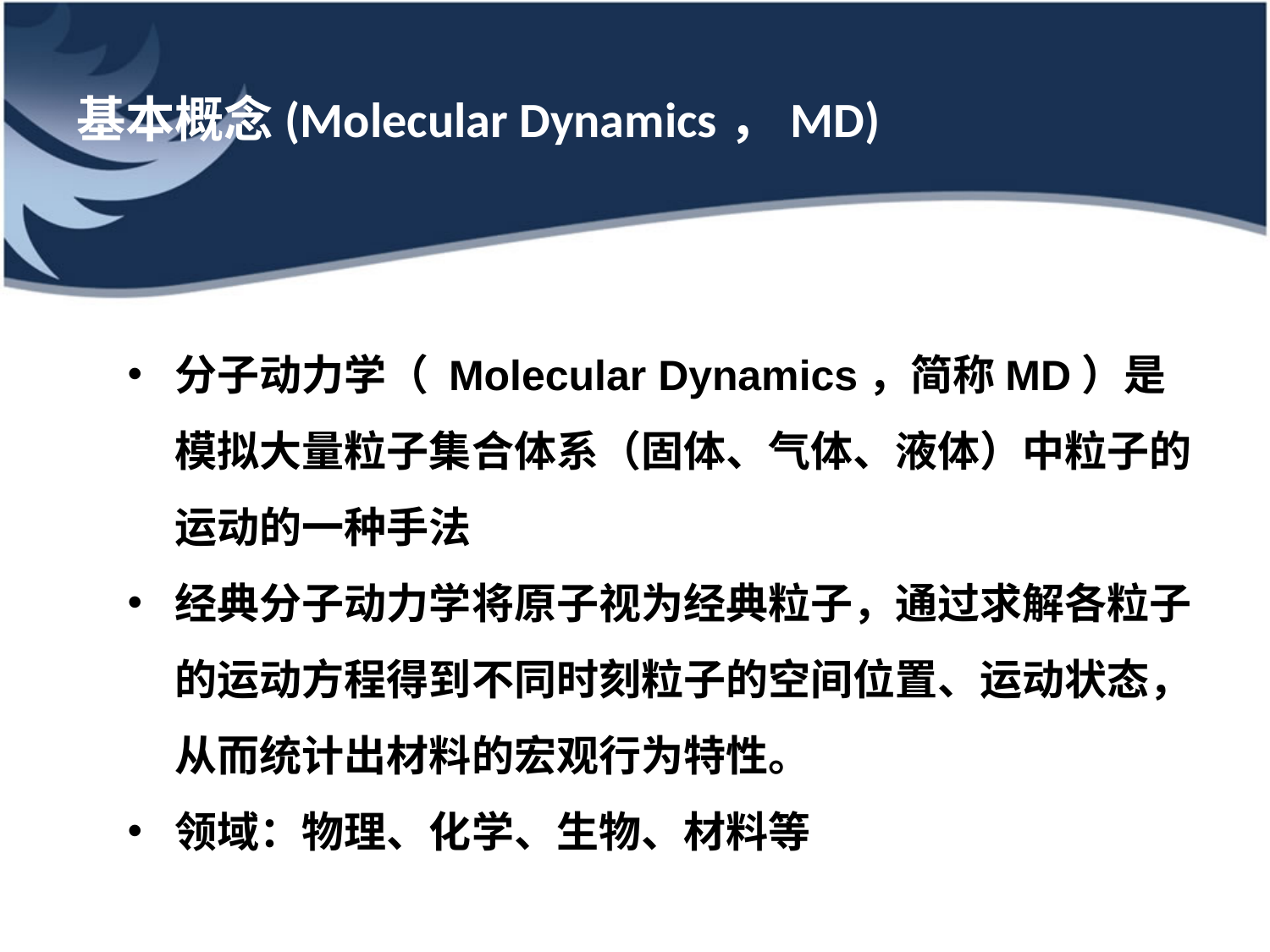

# 基本概念(Molecular Dynamics，MD)
分子动力学（ Molecular Dynamics，简称MD）是模拟大量粒子集合体系（固体、气体、液体）中粒子的运动的一种手法
经典分子动力学将原子视为经典粒子，通过求解各粒子的运动方程得到不同时刻粒子的空间位置、运动状态，从而统计出材料的宏观行为特性。
领域：物理、化学、生物、材料等